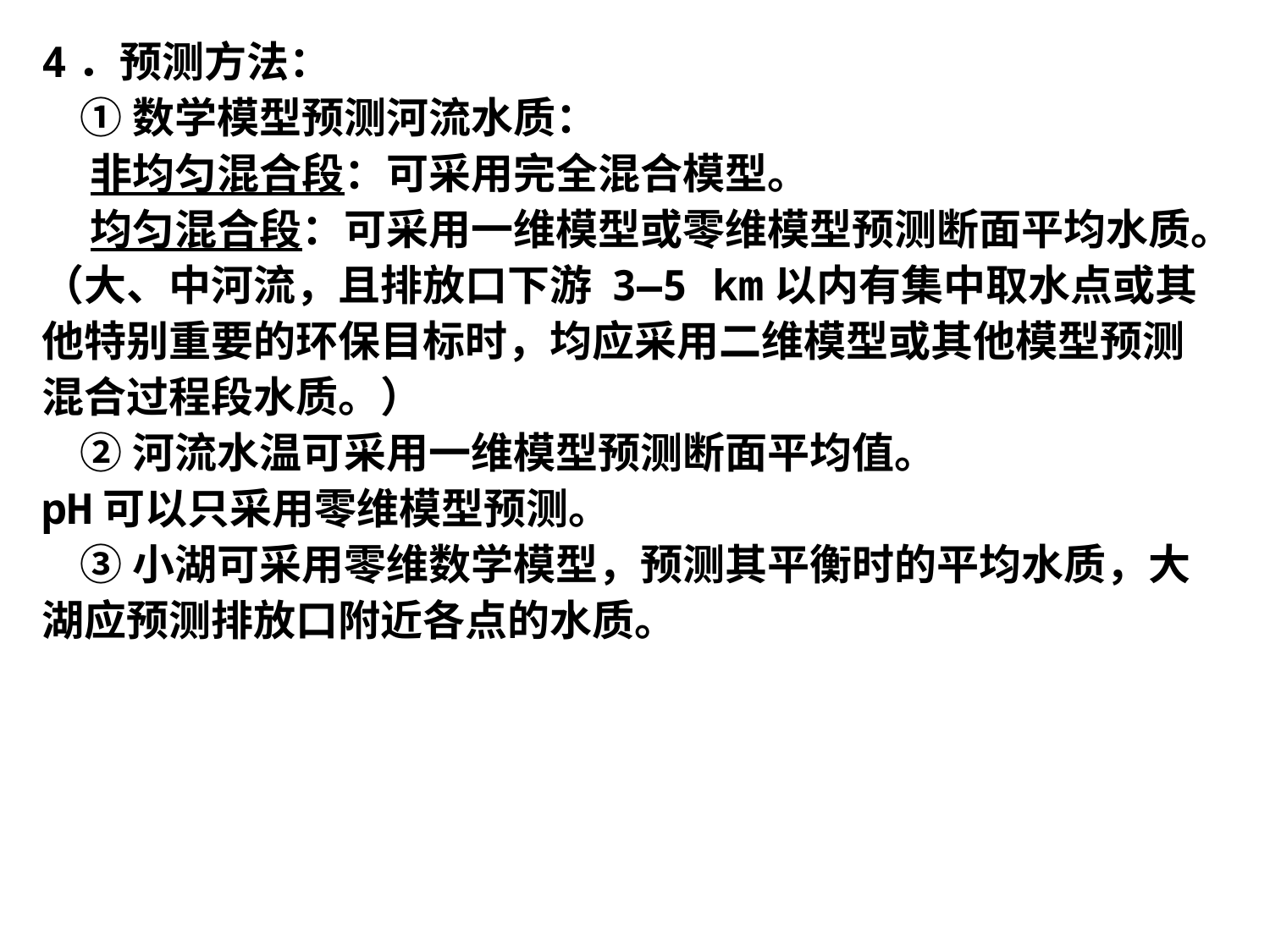

4．预测方法：
    ①数学模型预测河流水质：
    非均匀混合段：可采用完全混合模型。
    均匀混合段：可采用一维模型或零维模型预测断面平均水质。（大、中河流，且排放口下游 3—5 km以内有集中取水点或其他特别重要的环保目标时，均应采用二维模型或其他模型预测混合过程段水质。）
    ②河流水温可采用一维模型预测断面平均值。
pH可以只采用零维模型预测。
    ③小湖可采用零维数学模型，预测其平衡时的平均水质，大湖应预测排放口附近各点的水质。